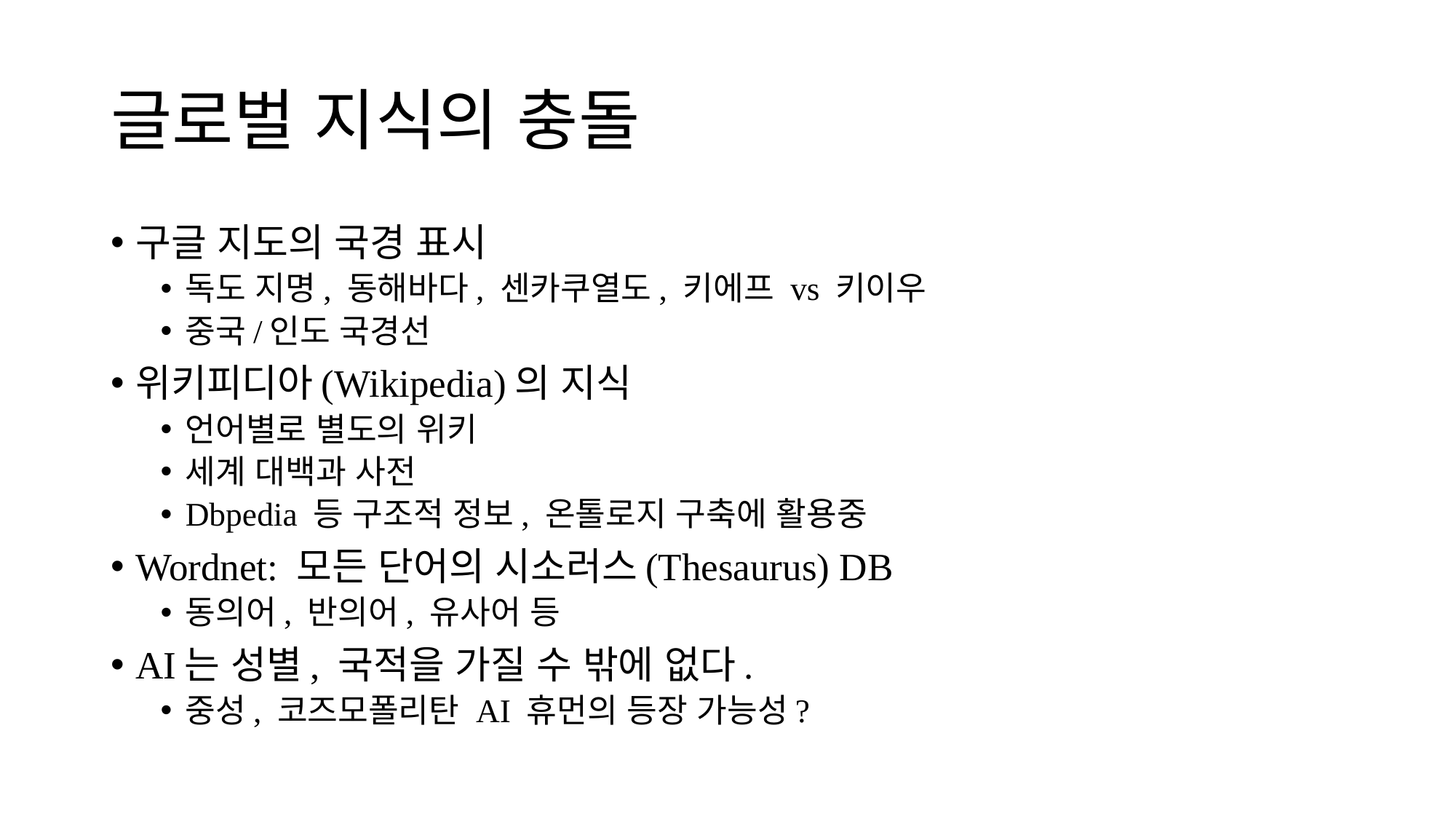

# 글로벌 지식의 충돌
구글 지도의 국경 표시
독도 지명, 동해바다, 센카쿠열도, 키에프 vs 키이우
중국/인도 국경선
위키피디아(Wikipedia)의 지식
언어별로 별도의 위키
세계 대백과 사전
Dbpedia 등 구조적 정보, 온톨로지 구축에 활용중
Wordnet: 모든 단어의 시소러스(Thesaurus) DB
동의어, 반의어, 유사어 등
AI는 성별, 국적을 가질 수 밖에 없다.
중성, 코즈모폴리탄 AI 휴먼의 등장 가능성?